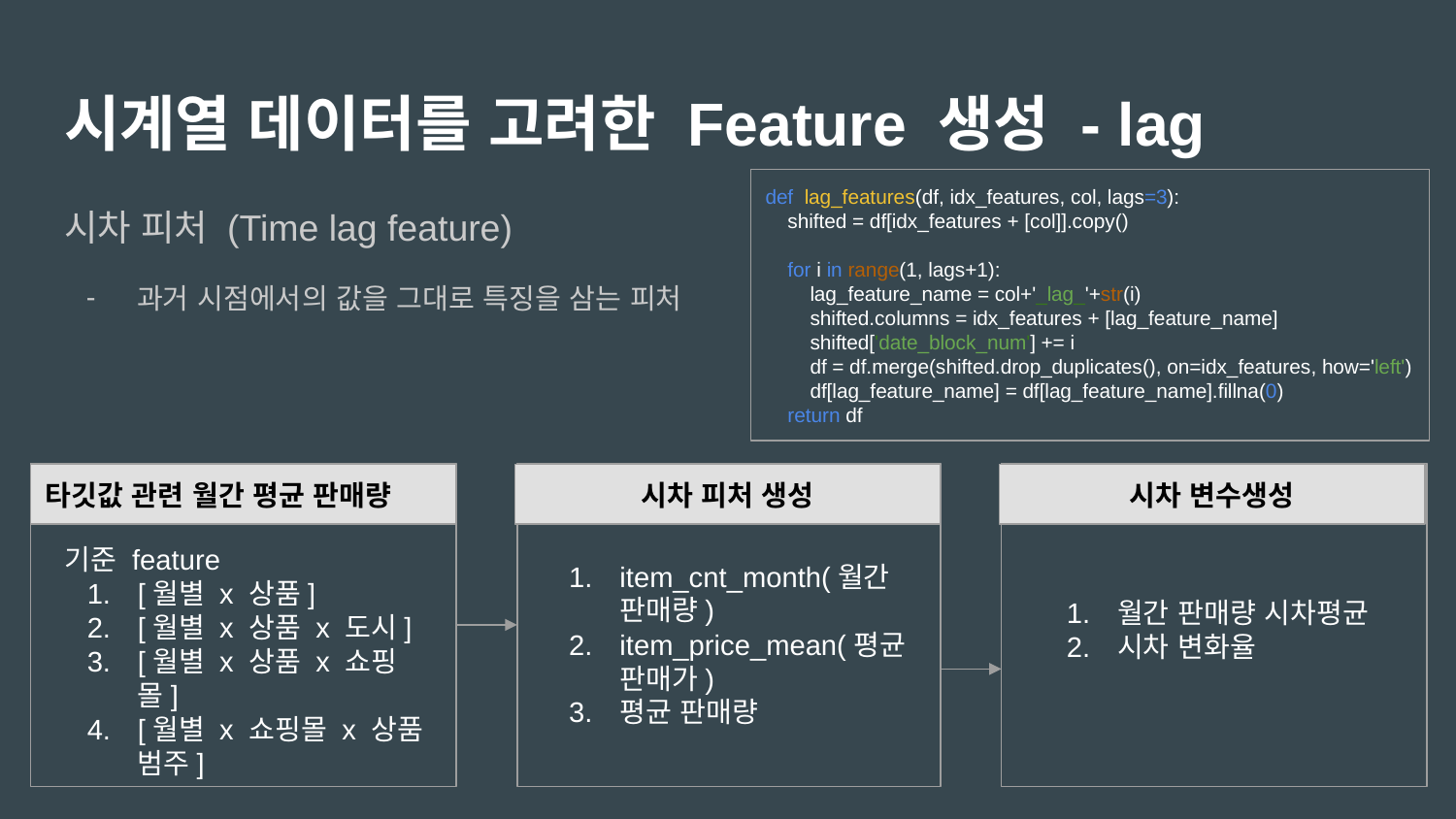

# 시계열 데이터를 고려한 Feature 생성 - lag
def  lag_features(df, idx_features, col, lags=3):
    shifted = df[idx_features + [col]].copy()

    for i in range(1, lags+1):
        lag_feature_name = col+'_lag_'+str(i)
        shifted.columns = idx_features + [lag_feature_name]
        shifted['date_block_num'] += i
        df = df.merge(shifted.drop_duplicates(), on=idx_features, how='left')
        df[lag_feature_name] = df[lag_feature_name].fillna(0)
    return df
시차 피처 (Time lag feature)
과거 시점에서의 값을 그대로 특징을 삼는 피처

타깃값 관련 월간 평균 판매량
시차 피처 생성
시차 변수생성
기준 feature
[월별 x 상품]
[월별 x 상품 x 도시]
[월별 x 상품 x 쇼핑몰]
[월별 x 쇼핑몰 x 상품 범주]
item_cnt_month(월간 판매량)
item_price_mean(평균 판매가)
평균 판매량
월간 판매량 시차평균
시차 변화율